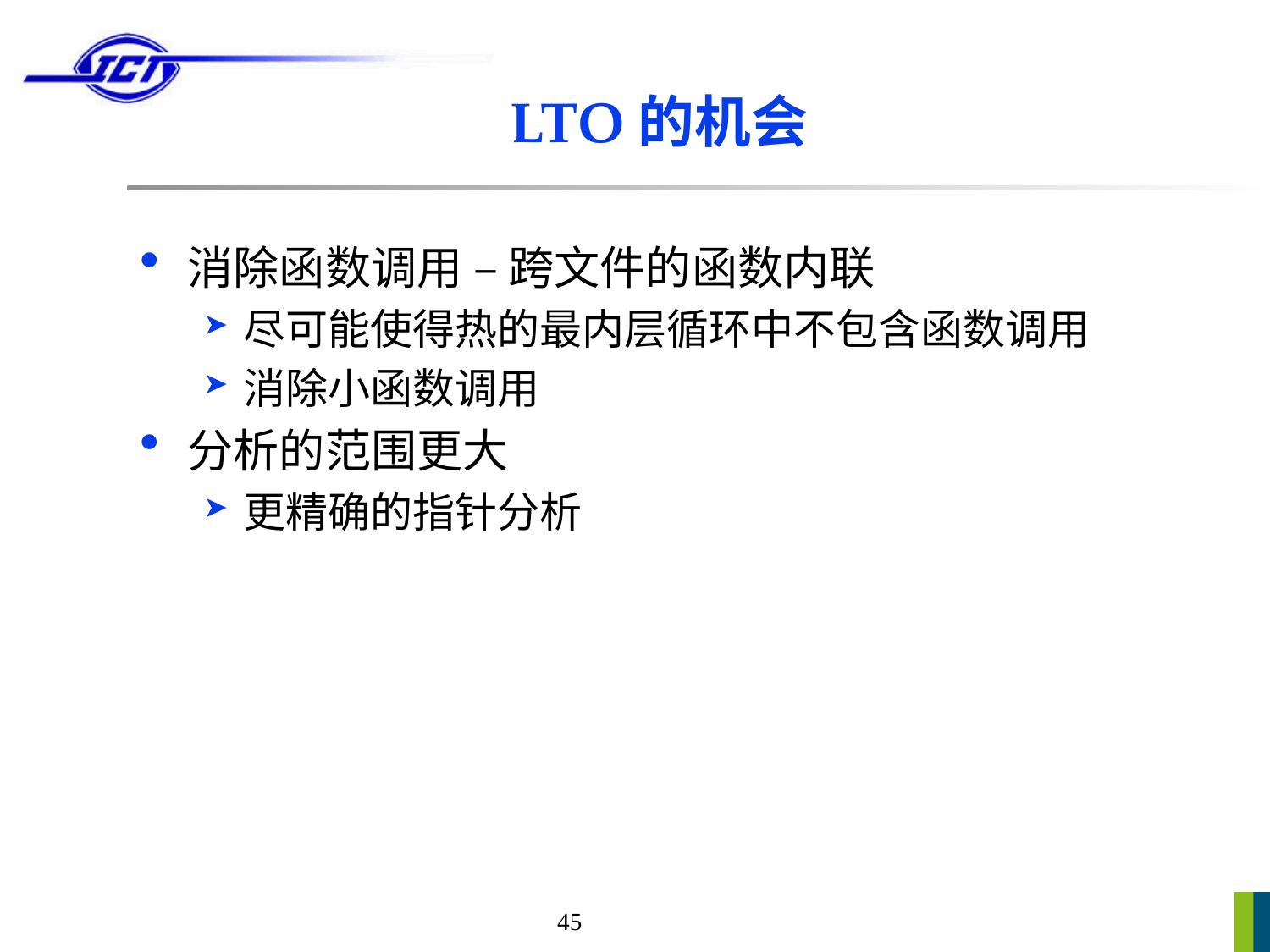

# LTO的机会
消除函数调用 – 跨文件的函数内联
尽可能使得热的最内层循环中不包含函数调用
消除小函数调用
分析的范围更大
更精确的指针分析